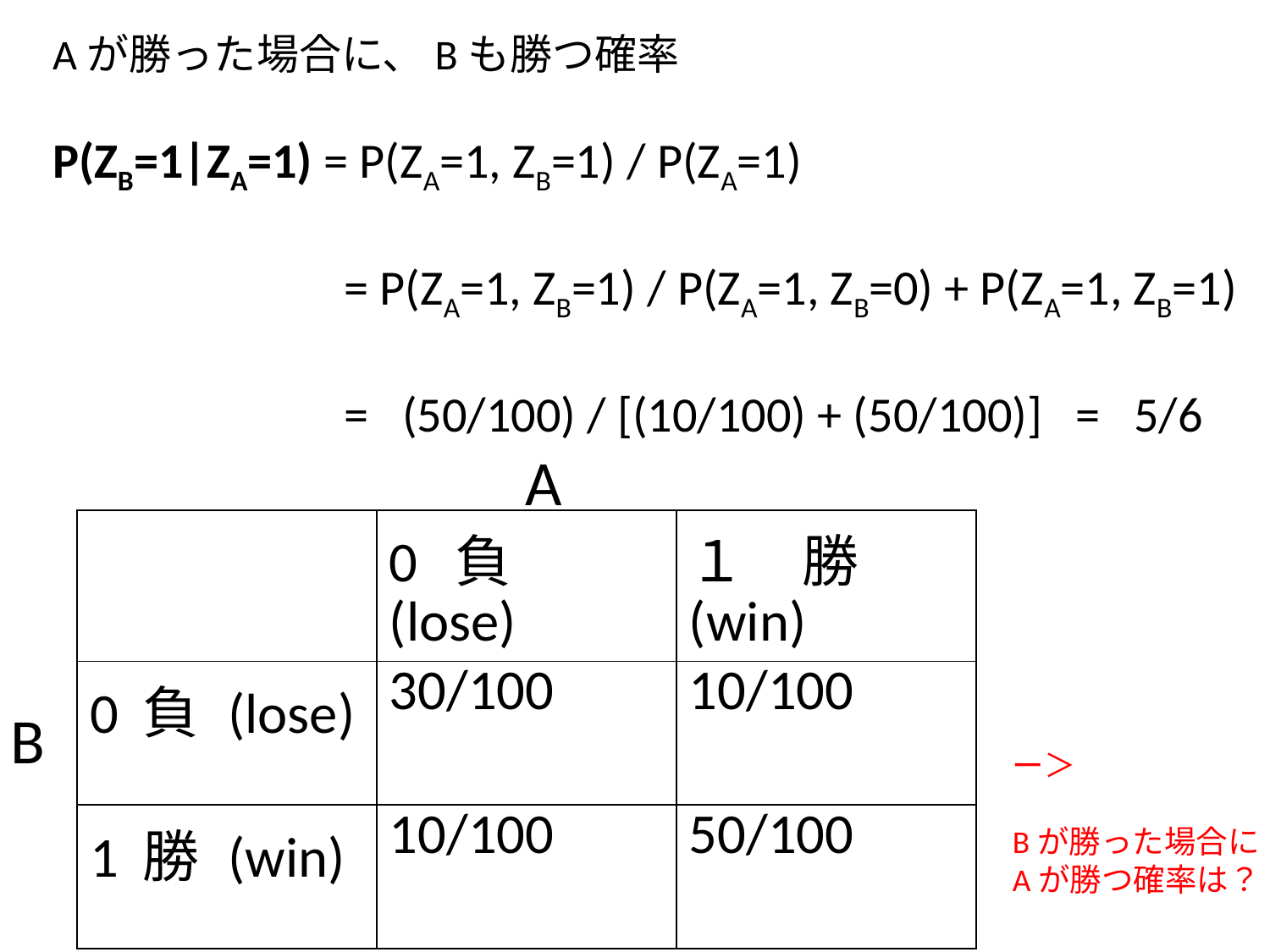

Aが勝った場合に、Bも勝つ確率

P(ZB=1|ZA=1) = P(ZA=1, ZB=1) / P(ZA=1)

                          = P(ZA=1, ZB=1) / P(ZA=1, ZB=0) + P(ZA=1, ZB=1)

                          =   (50/100) / [(10/100) + (50/100)]   =   5/6
A
|  | 0 負 (lose) | １　勝 (win) |
| --- | --- | --- |
| 0 負 (lose) | 30/100 | 10/100 |
| 1 勝 (win) | 10/100 | 50/100 |
B
ー＞

Bが勝った場合に
Aが勝つ確率は？